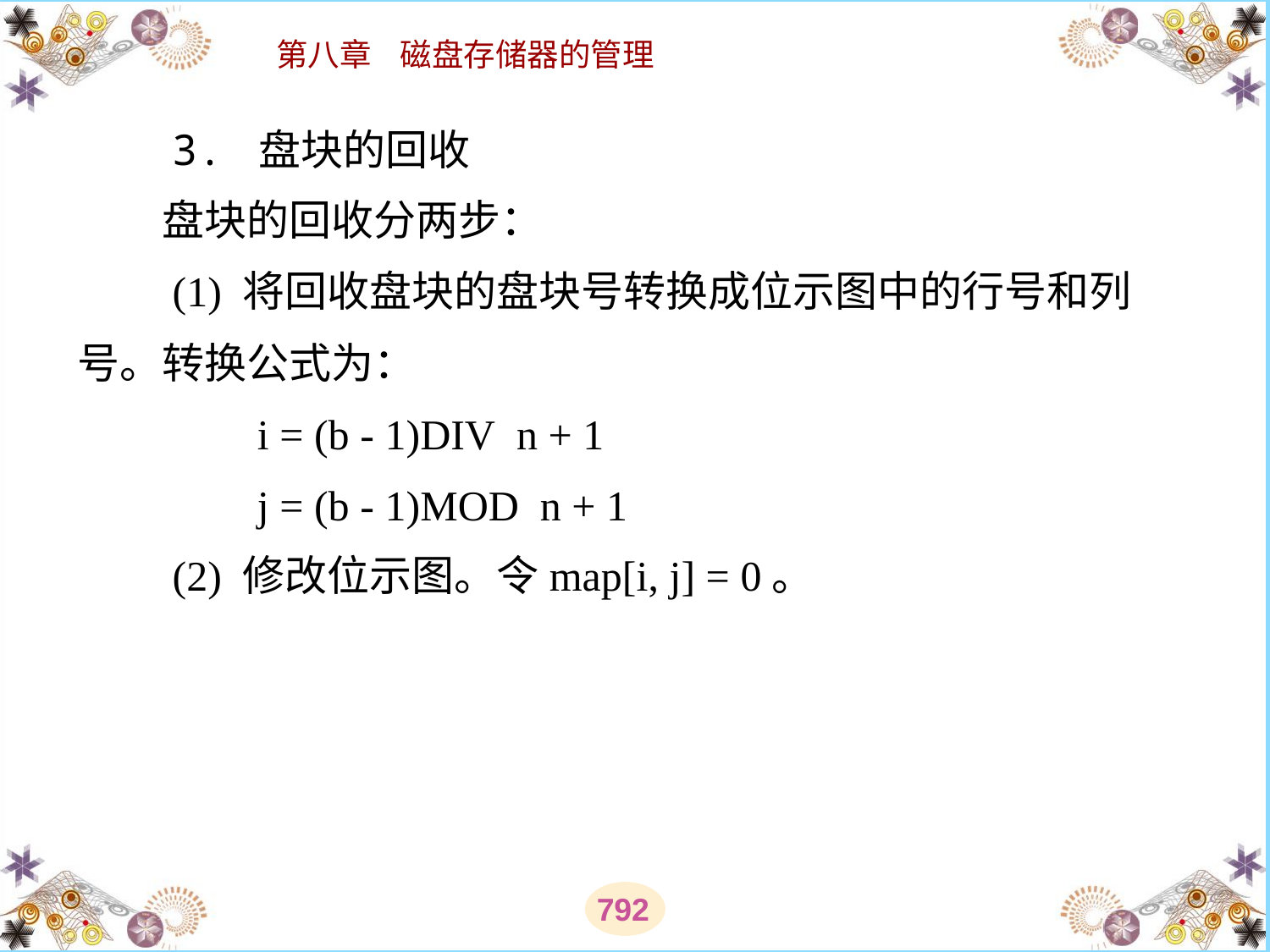

# 3. 盘块的回收 　　盘块的回收分两步： 　　(1) 将回收盘块的盘块号转换成位示图中的行号和列号。转换公式为： 　　　　i = (b - 1)DIV  n + 1 　　　　j = (b - 1)MOD  n + 1 　　(2) 修改位示图。令map[i, j] = 0。